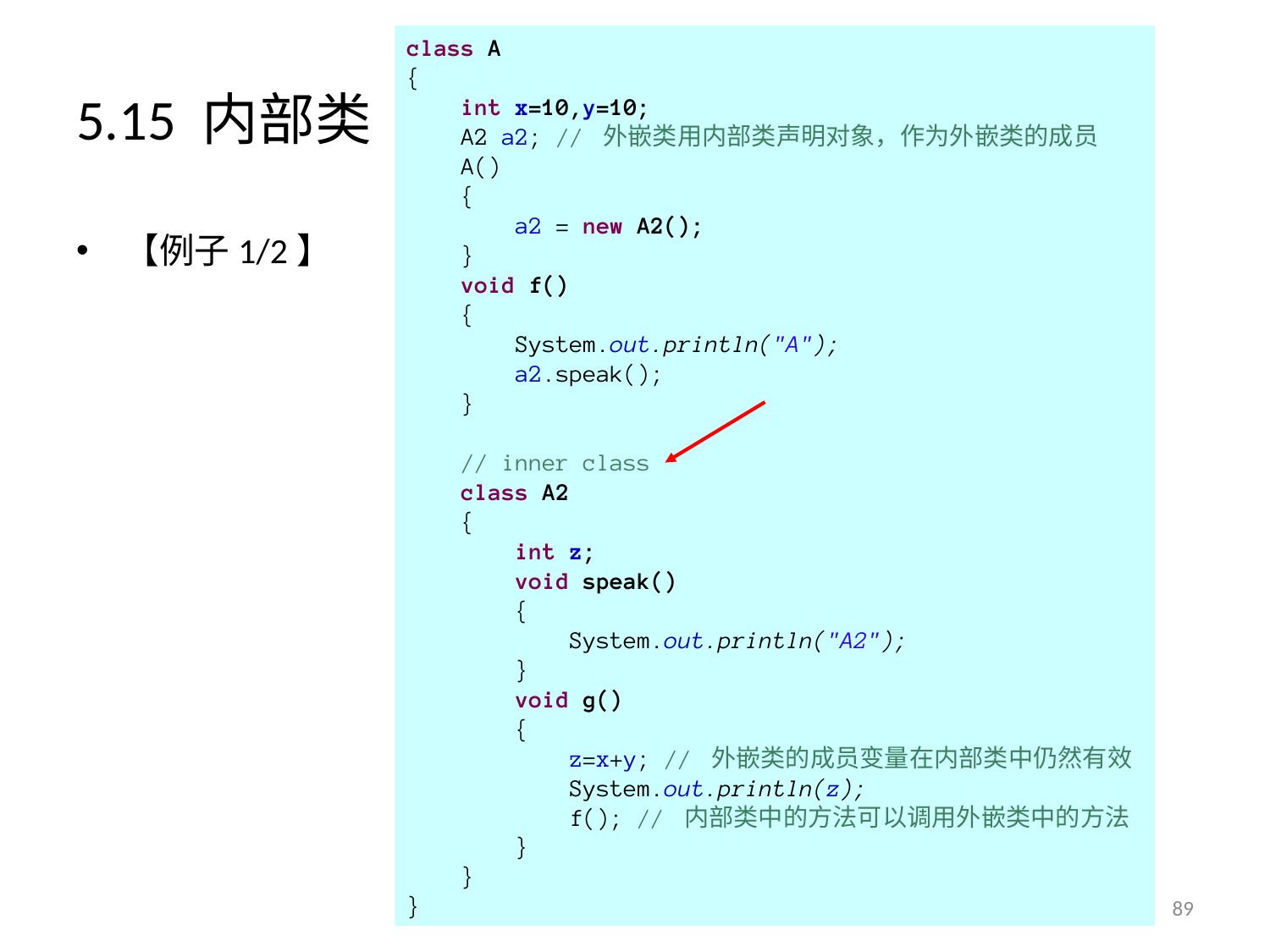

class A
{
    int x=10,y=10;
    A2 a2; // 外嵌类用内部类声明对象，作为外嵌类的成员
    A()
    {
        a2 = new A2();
    }
    void f()
    {
        System.out.println("A");
        a2.speak();
    }

    // inner class
    class A2
    {
        int z;
        void speak()
        {
            System.out.println("A2");
        }
        void g()
        {
            z=x+y; // 外嵌类的成员变量在内部类中仍然有效
            System.out.println(z);
            f(); // 内部类中的方法可以调用外嵌类中的方法
        }
    }
}
# 5.15 内部类
【例子1/2】
89